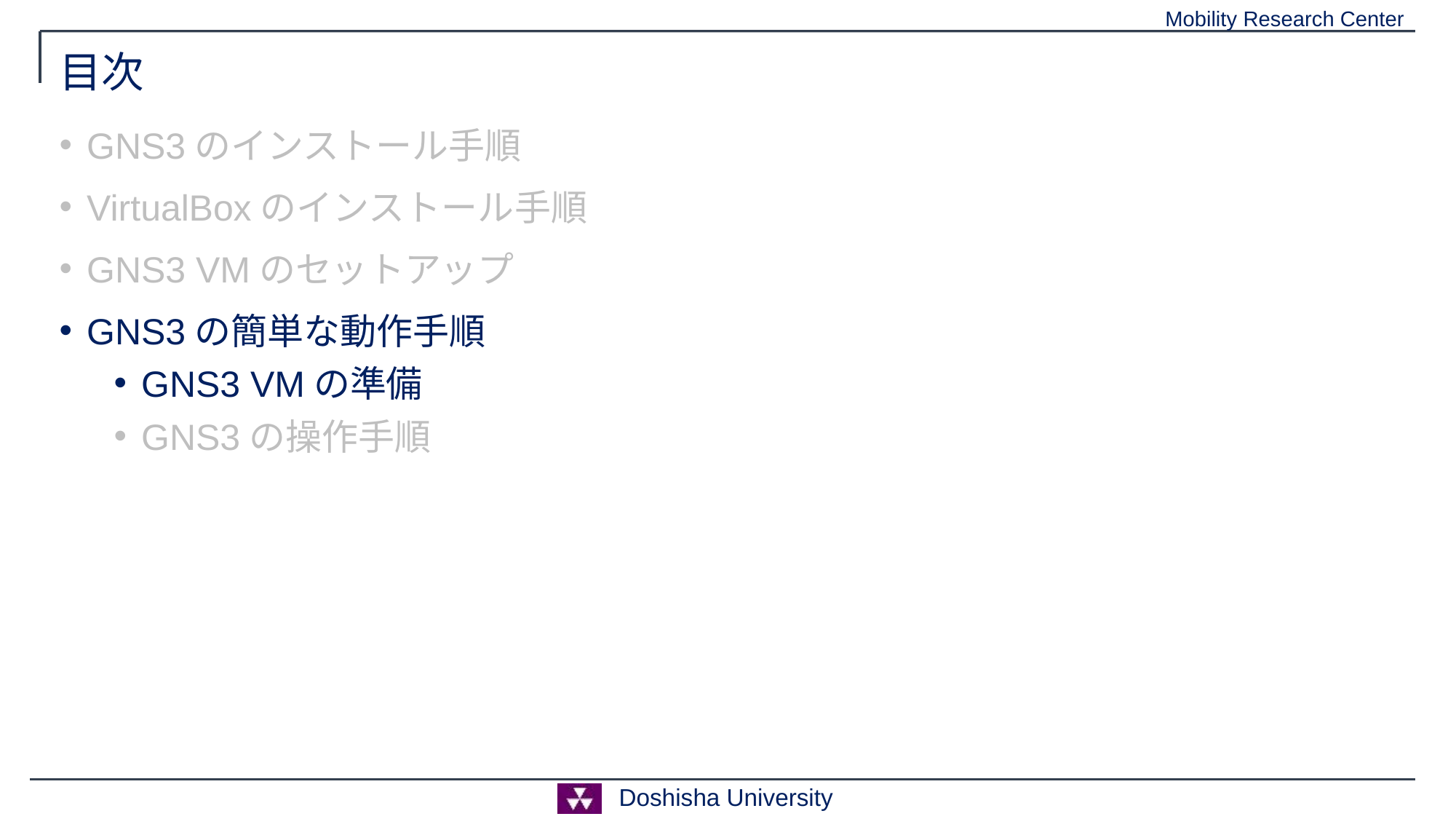

# 目次
GNS3のインストール手順
VirtualBoxのインストール手順
GNS3 VMのセットアップ
GNS3の簡単な動作手順
GNS3 VMの準備
GNS3の操作手順